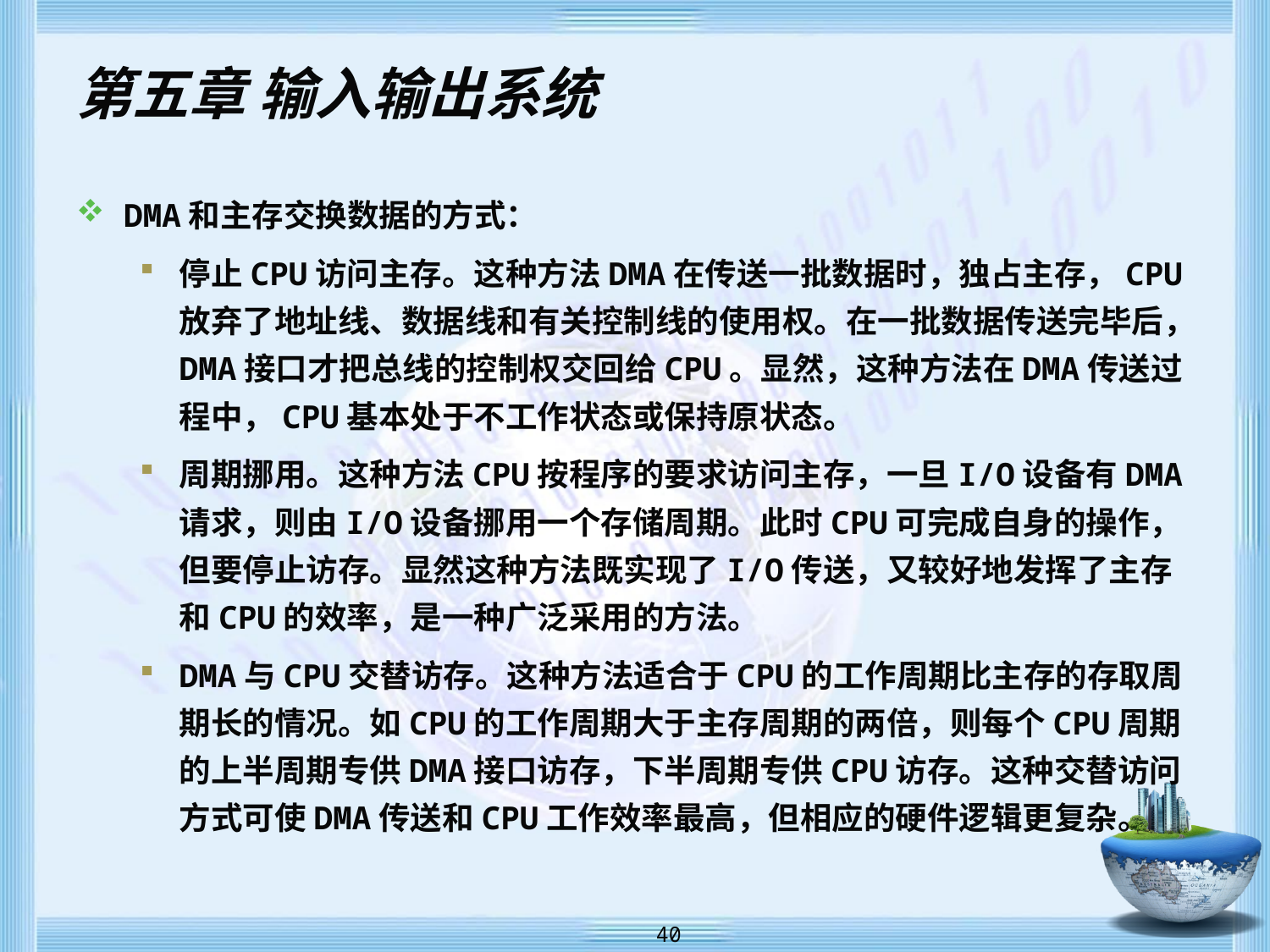

# 第五章 输入输出系统
DMA和主存交换数据的方式：
停止CPU访问主存。这种方法DMA在传送一批数据时，独占主存，CPU放弃了地址线、数据线和有关控制线的使用权。在一批数据传送完毕后，DMA接口才把总线的控制权交回给CPU。显然，这种方法在DMA传送过程中，CPU基本处于不工作状态或保持原状态。
周期挪用。这种方法CPU按程序的要求访问主存，一旦I/O设备有DMA请求，则由I/O设备挪用一个存储周期。此时CPU可完成自身的操作，但要停止访存。显然这种方法既实现了I/O传送，又较好地发挥了主存和CPU的效率，是一种广泛采用的方法。
DMA与CPU交替访存。这种方法适合于CPU的工作周期比主存的存取周期长的情况。如CPU的工作周期大于主存周期的两倍，则每个CPU周期的上半周期专供DMA接口访存，下半周期专供CPU访存。这种交替访问方式可使DMA传送和CPU工作效率最高，但相应的硬件逻辑更复杂。
    40